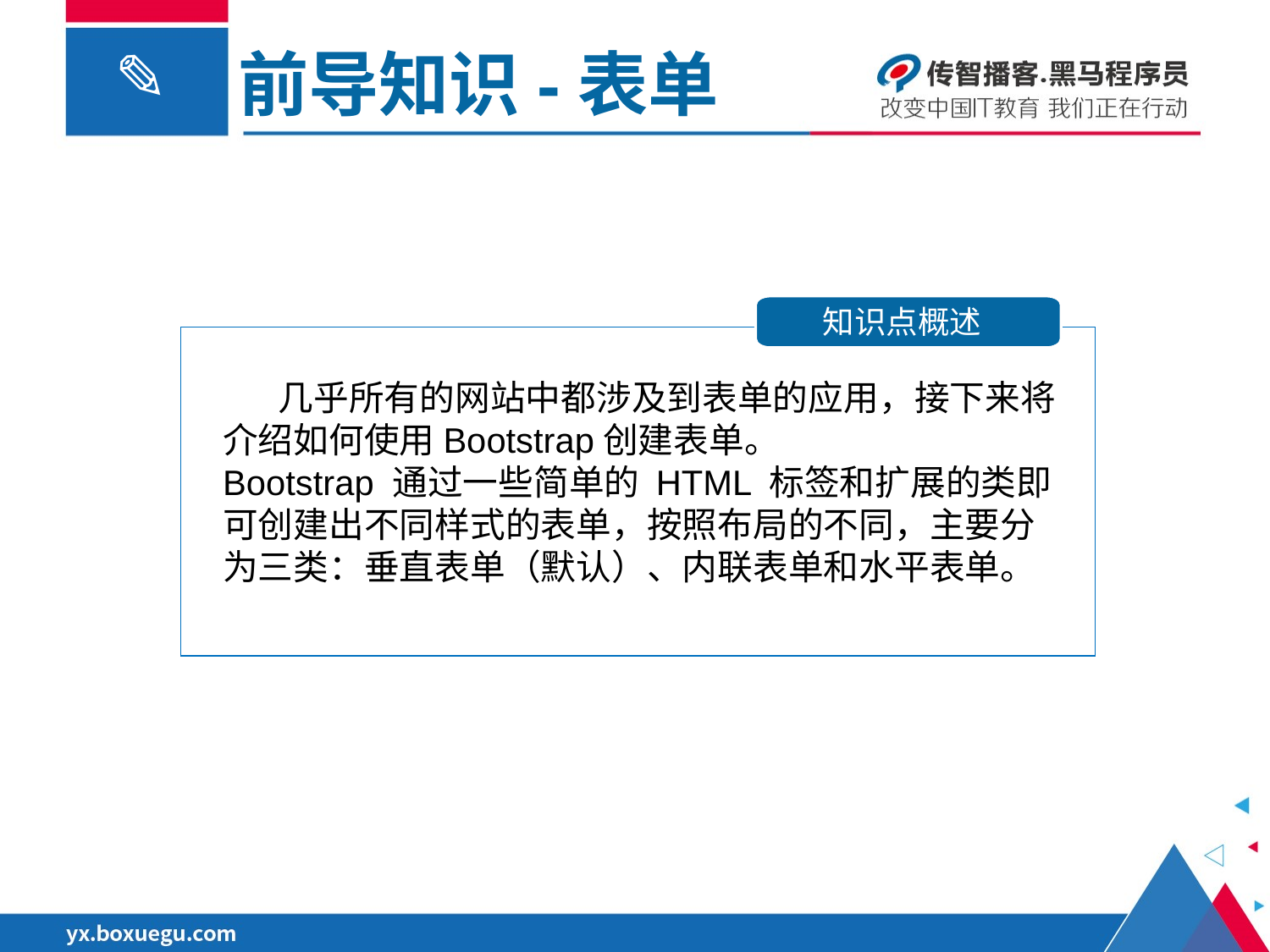

前导知识-表单

知识点概述

      几乎所有的网站中都涉及到表单的应用，接下来将介绍如何使用Bootstrap创建表单。
Bootstrap 通过一些简单的 HTML 标签和扩展的类即可创建出不同样式的表单，按照布局的不同，主要分为三类：垂直表单（默认）、内联表单和水平表单。